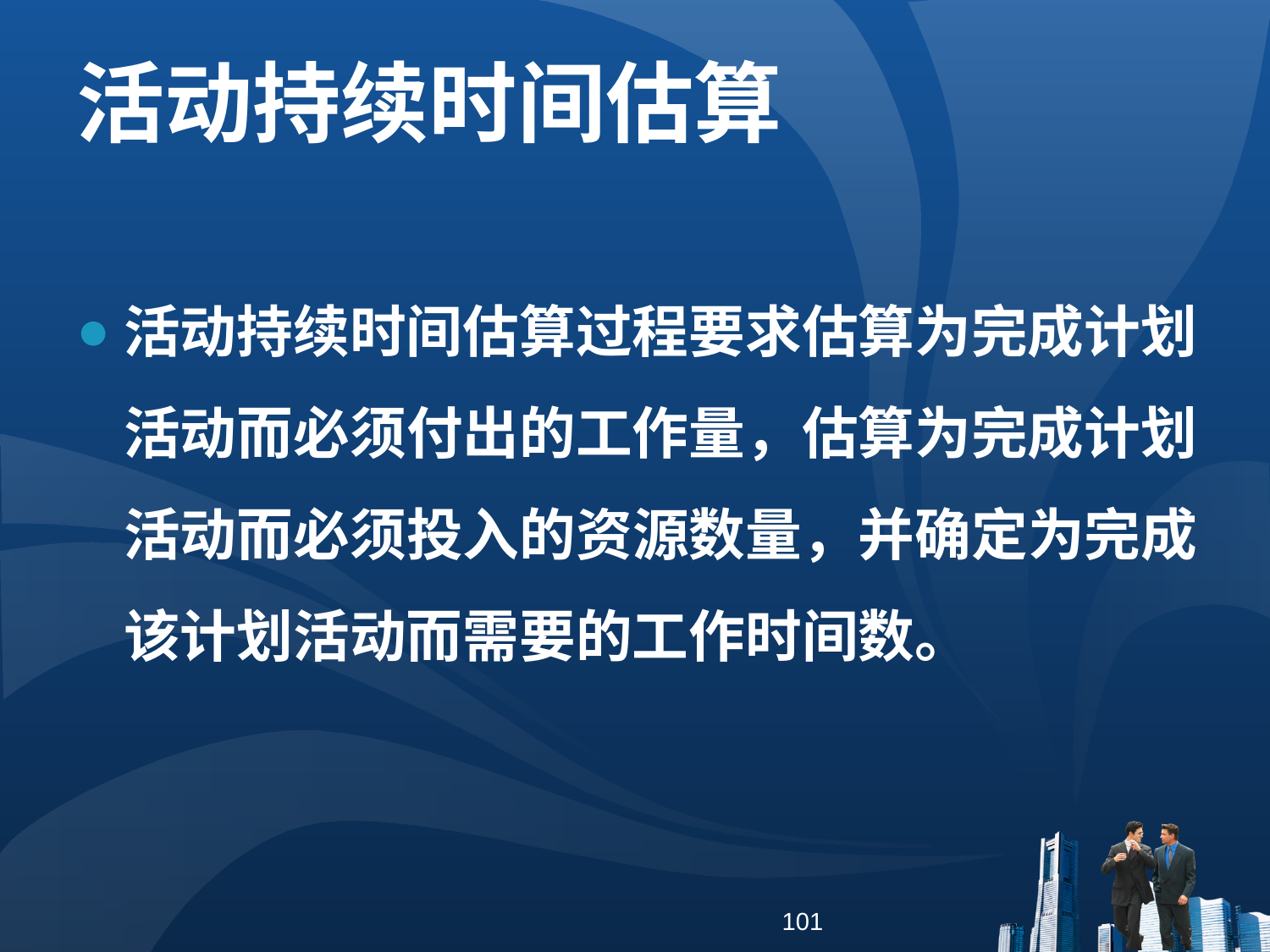

活动持续时间估算
活动持续时间估算过程要求估算为完成计划活动而必须付出的工作量，估算为完成计划活动而必须投入的资源数量，并确定为完成该计划活动而需要的工作时间数。
101